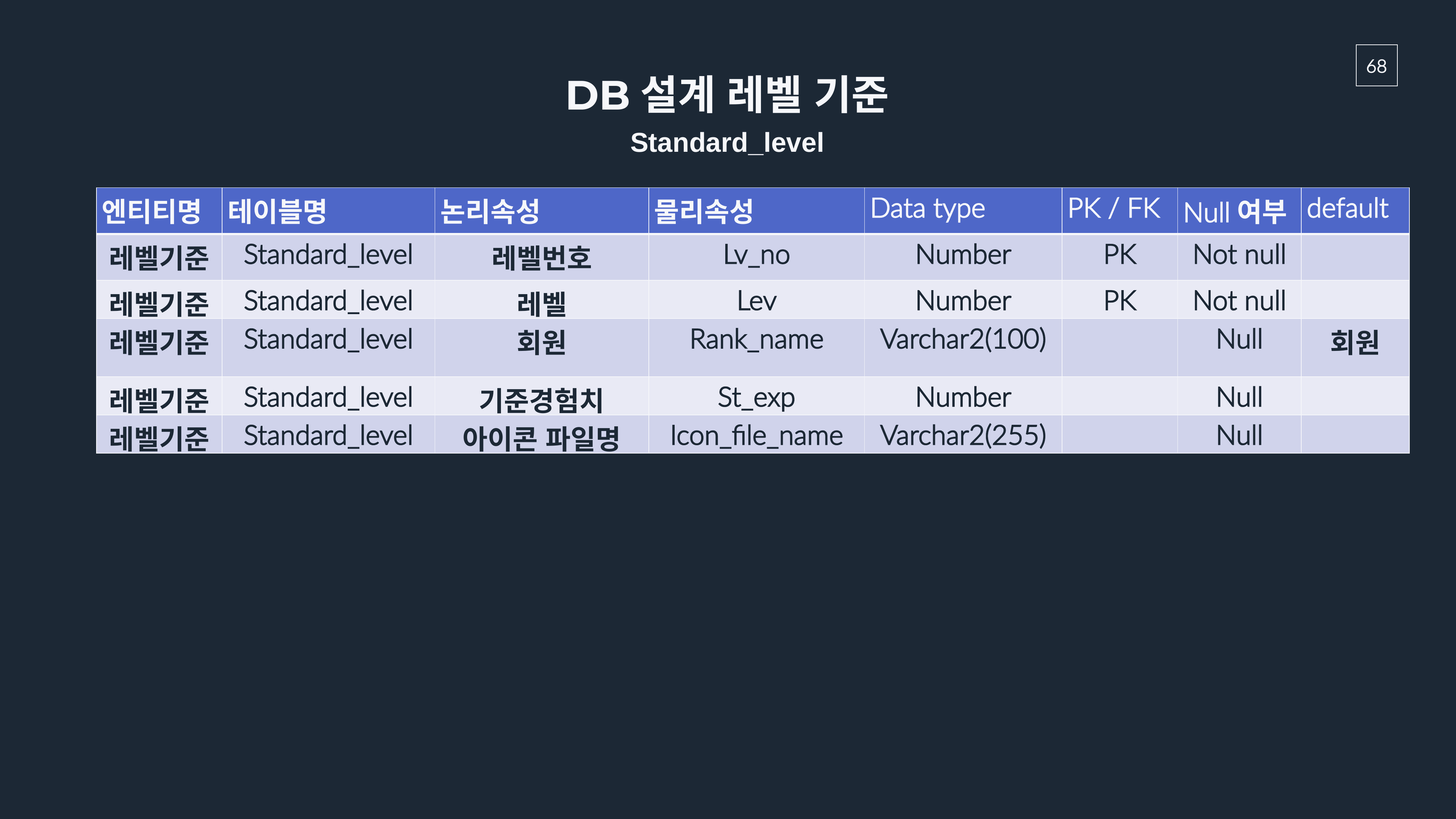

DB설계 레벨 기준
Standard_level
| 엔티티명 | 테이블명 | 논리속성 | 물리속성 | Data type | PK / FK | Null여부 | default |
| --- | --- | --- | --- | --- | --- | --- | --- |
| 레벨기준 | Standard\_level | 레벨번호 | Lv\_no | Number | PK | Not null |  |
| 레벨기준 | Standard\_level | 레벨 | Lev | Number | PK | Not null |  |
| 레벨기준 | Standard\_level | 회원 | Rank\_name | Varchar2(100) |  | Null | 회원 |
| 레벨기준 | Standard\_level | 기준경험치 | St\_exp | Number |  | Null |  |
| 레벨기준 | Standard\_level | 아이콘 파일명 | Icon\_file\_name | Varchar2(255) |  | Null |  |